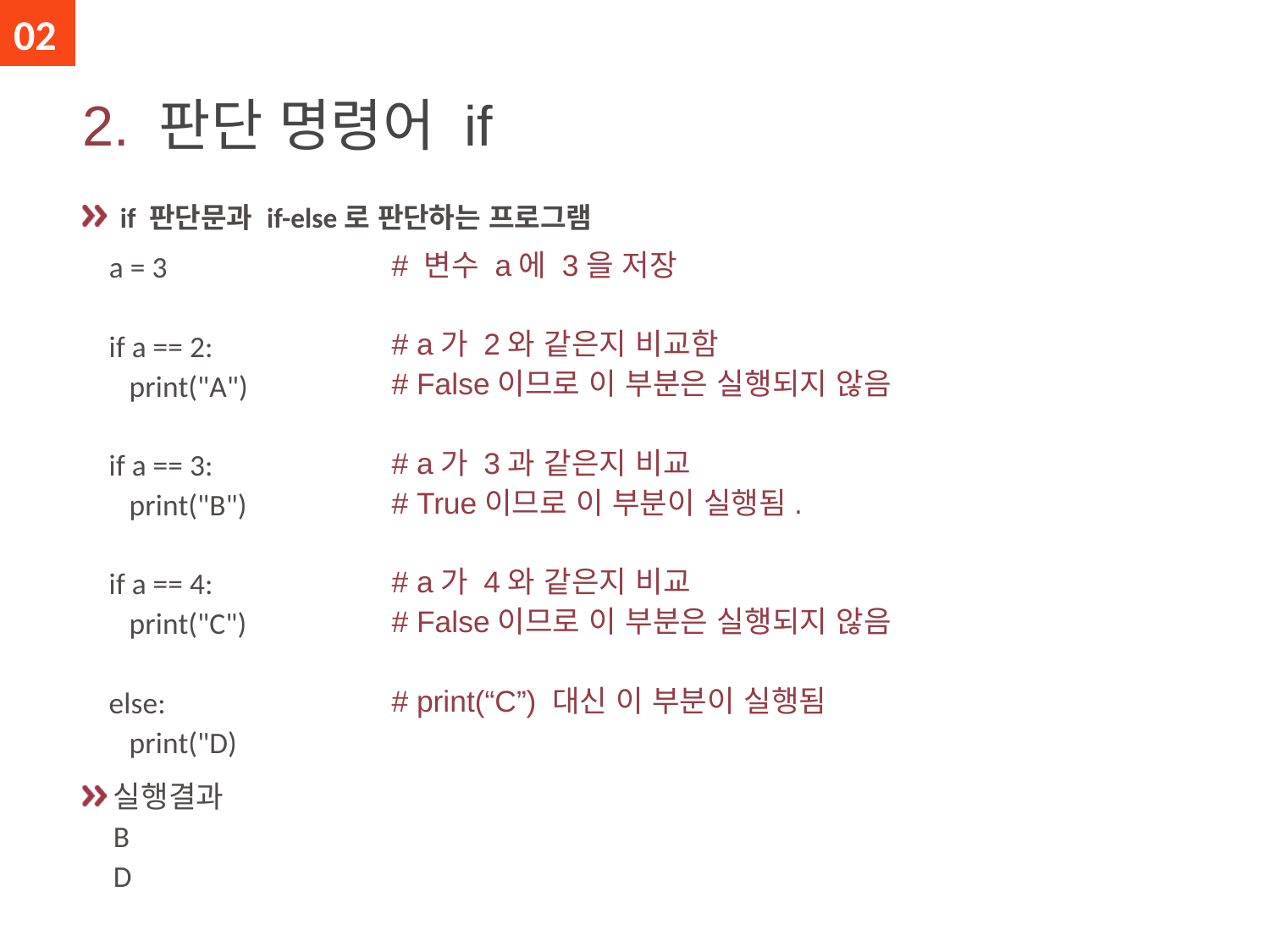

02
# 2. 판단 명령어 if
 if 판단문과 if-else로 판단하는 프로그램
    a = 3
    if a == 2:
       print("A")
    if a == 3:
       print("B")
    if a == 4:
       print("C")
    else:
       print("D)
실행결과
B
D
# 변수 a에 3을 저장 # a가 2와 같은지 비교함 # False이므로 이 부분은 실행되지 않음 # a가 3과 같은지 비교 # True이므로 이 부분이 실행됨. # a가 4와 같은지 비교 # False이므로 이 부분은 실행되지 않음 # print(“C”) 대신 이 부분이 실행됨